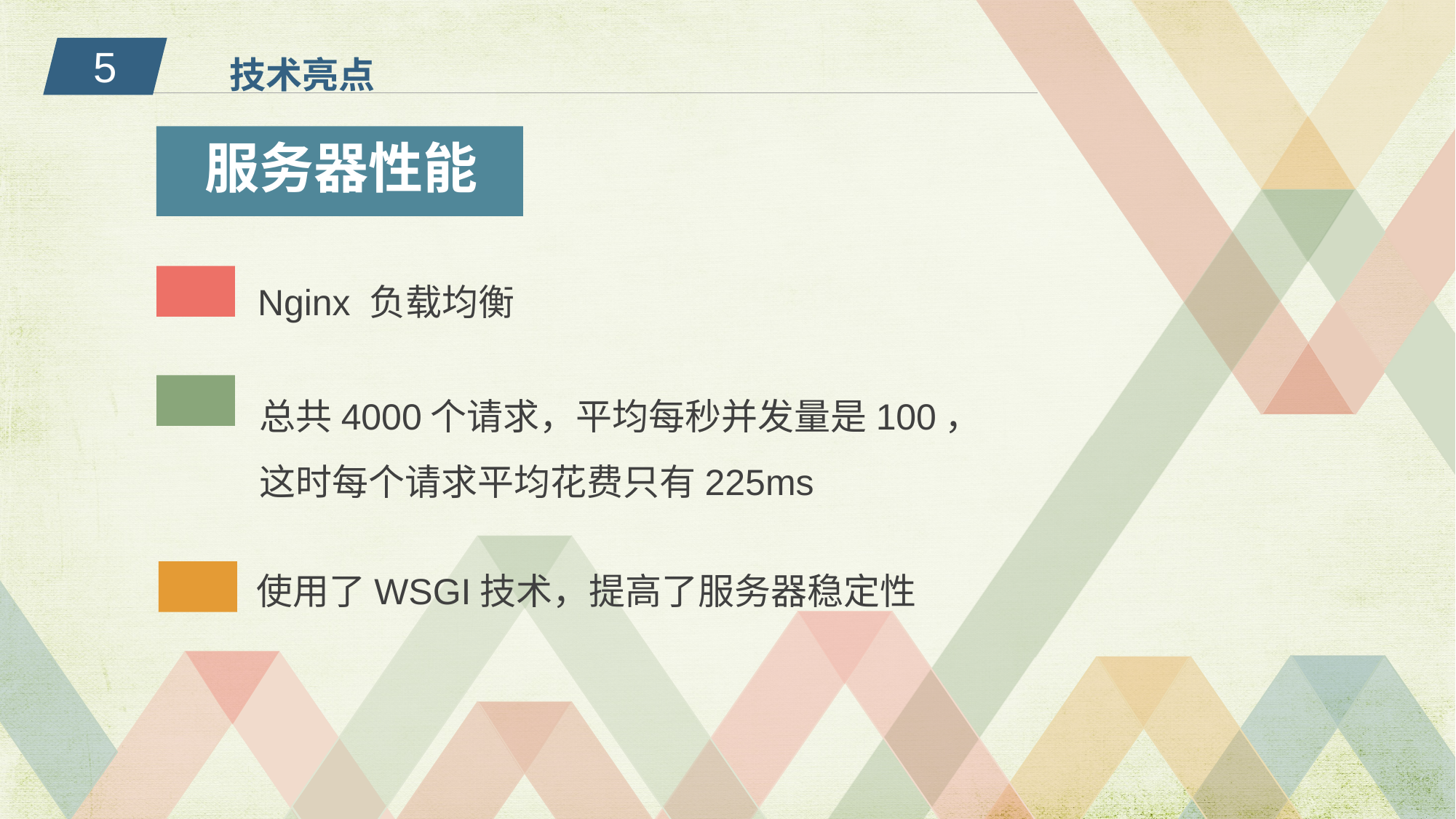

技术亮点
5

服务器性能

Nginx 负载均衡

总共4000个请求，平均每秒并发量是100，
这时每个请求平均花费只有225ms

使用了WSGI技术，提高了服务器稳定性